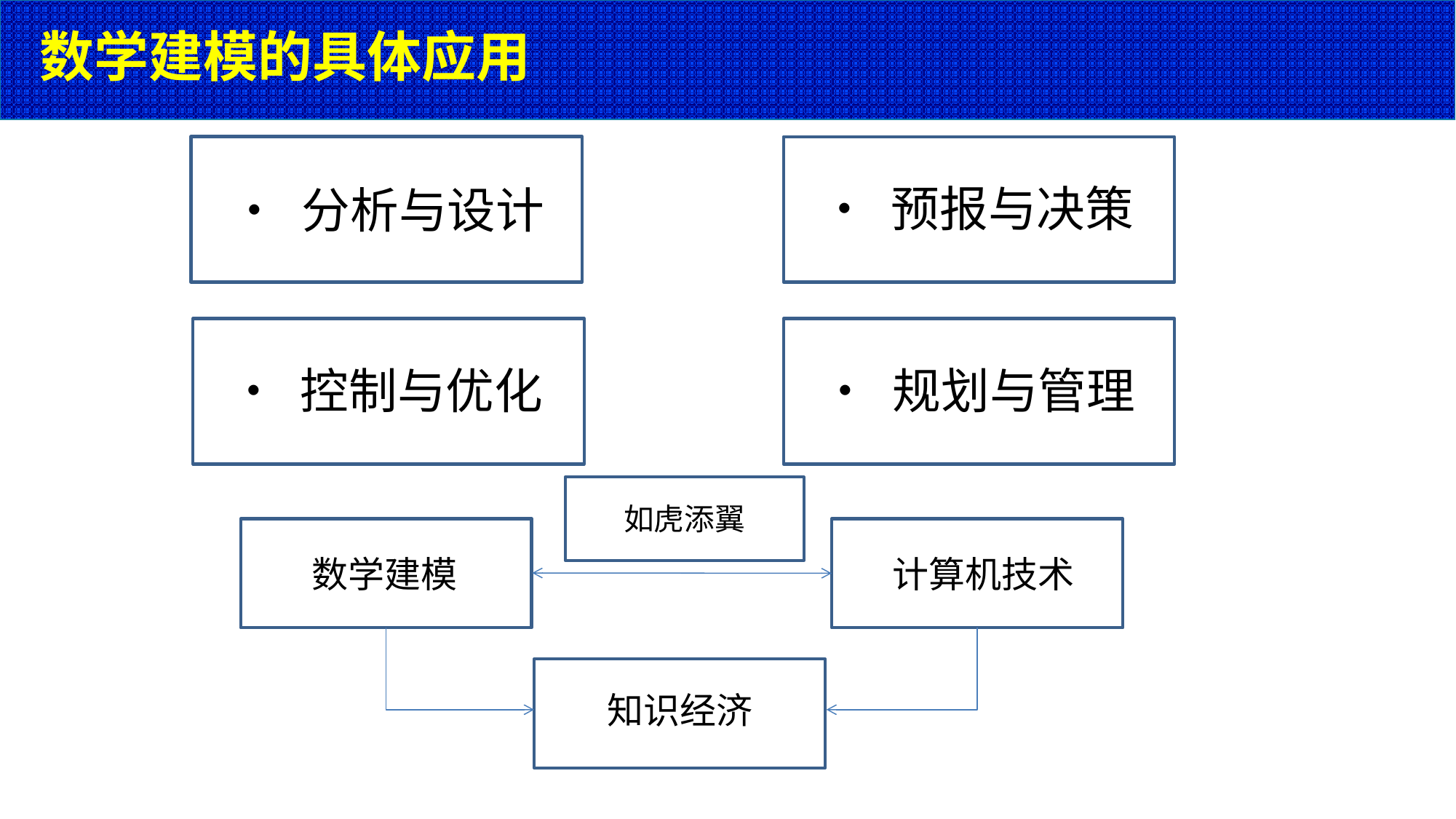

# 数学建模的具体应用

• 预报与决策
• 分析与设计

• 控制与优化
• 规划与管理

如虎添翼

数学建模
计算机技术

知识经济